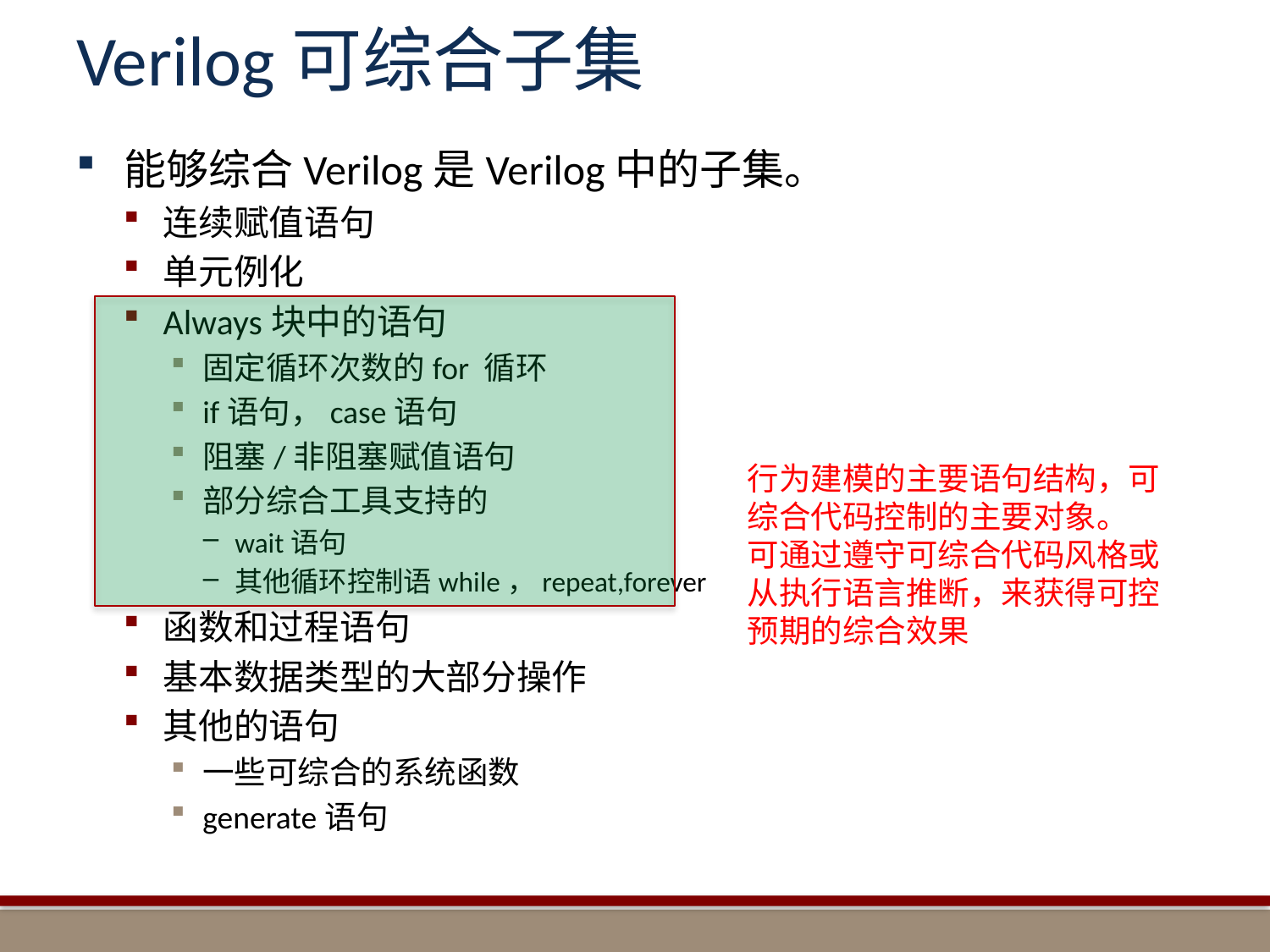

# Verilog可综合子集
能够综合Verilog是Verilog中的子集。
连续赋值语句
单元例化
Always块中的语句
固定循环次数的for 循环
if语句，case语句
阻塞/非阻塞赋值语句
部分综合工具支持的
wait语句
其他循环控制语while，repeat,forever
函数和过程语句
基本数据类型的大部分操作
其他的语句
一些可综合的系统函数
generate语句

行为建模的主要语句结构，可综合代码控制的主要对象。
可通过遵守可综合代码风格或从执行语言推断，来获得可控预期的综合效果